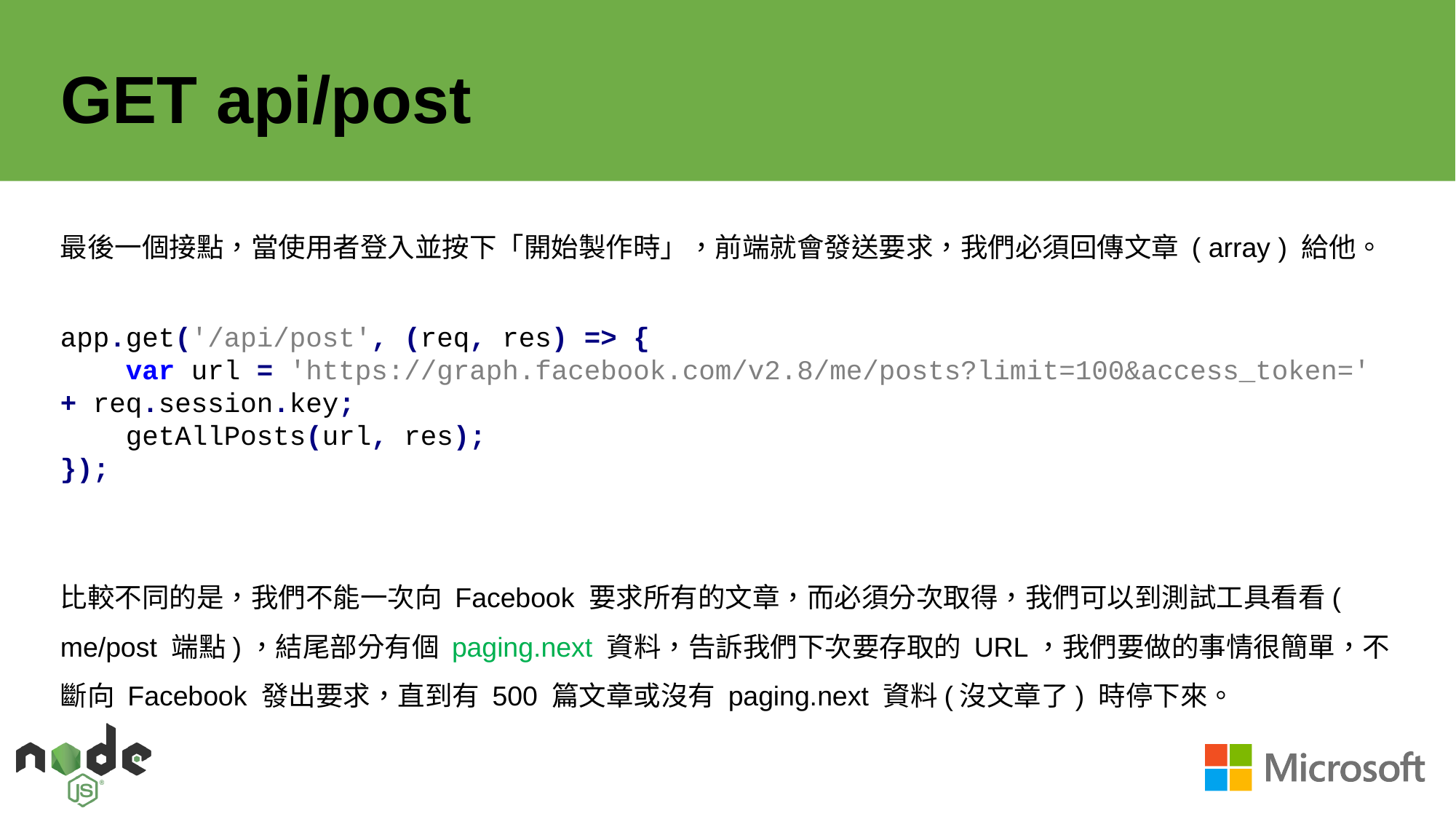

# GET api/post
最後一個接點，當使用者登入並按下「開始製作時」，前端就會發送要求，我們必須回傳文章 ( array ) 給他。
app.get('/api/post', (req, res) => {
    var url = 'https://graph.facebook.com/v2.8/me/posts?limit=100&access_token=' + req.session.key;
    getAllPosts(url, res);
});
比較不同的是，我們不能一次向 Facebook 要求所有的文章，而必須分次取得，我們可以到測試工具看看( me/post 端點)，結尾部分有個 paging.next 資料，告訴我們下次要存取的 URL，我們要做的事情很簡單，不斷向 Facebook 發出要求，直到有 500 篇文章或沒有 paging.next 資料(沒文章了) 時停下來。